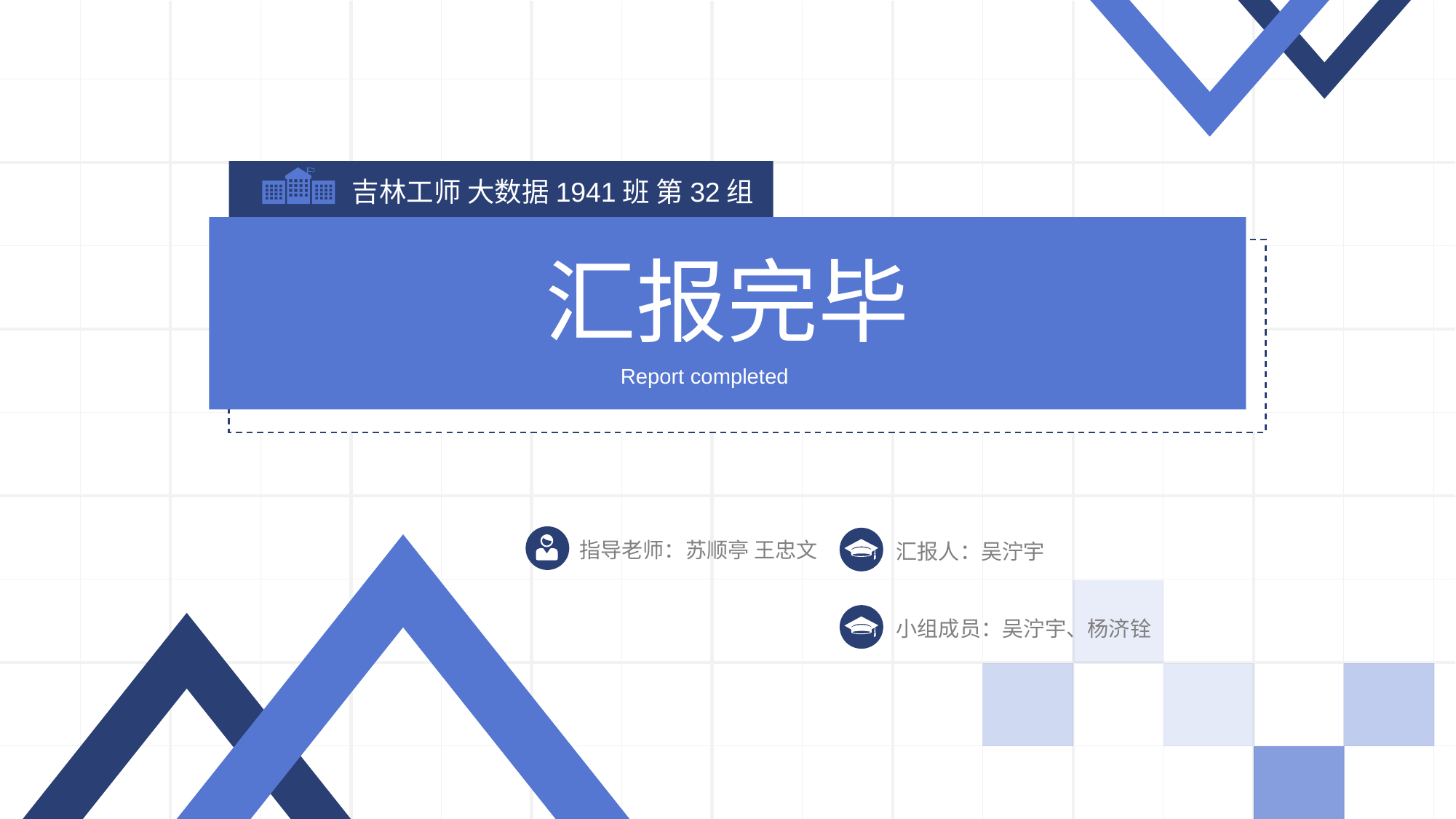

吉林工师 大数据1941班 第32组

汇报完毕

Report completed

汇报人：吴泞宇
指导老师：苏顺亭 王忠文

小组成员：吴泞宇、杨济铨